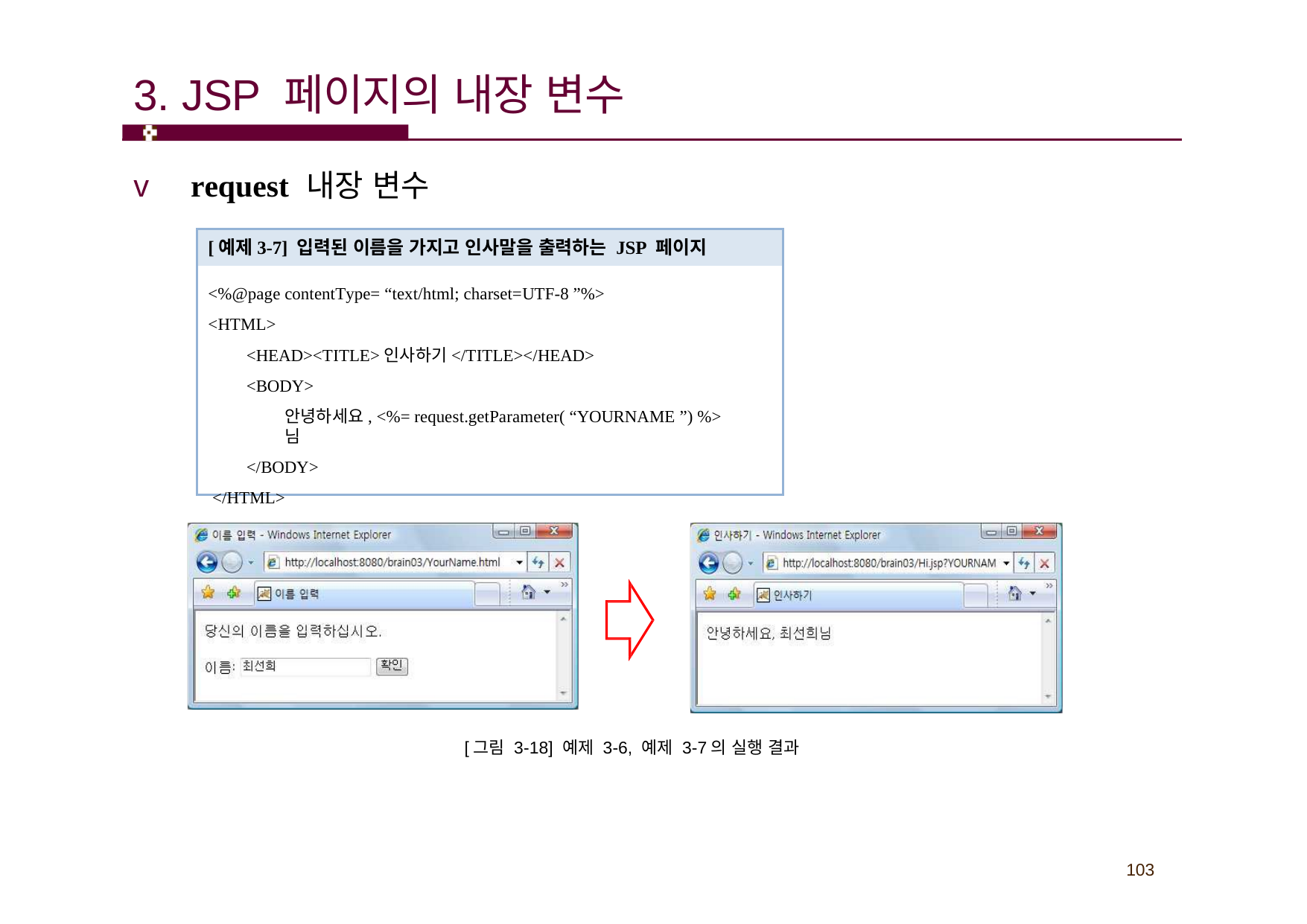

# 3. JSP 페이지의 내장 변수

v  request 내장 변수

[예제3-7] 입력된 이름을 가지고 인사말을 출력하는 JSP 페이지

<%@page contentType= “text/html; charset=UTF-8 ”%>
<HTML>
<HEAD><TITLE>인사하기</TITLE></HEAD>
<BODY>
안녕하세요, <%= request.getParameter( “YOURNAME ”) %>님
</BODY>
</HTML>

[그림 3-18] 예제 3-6, 예제 3-7의 실행 결과
103